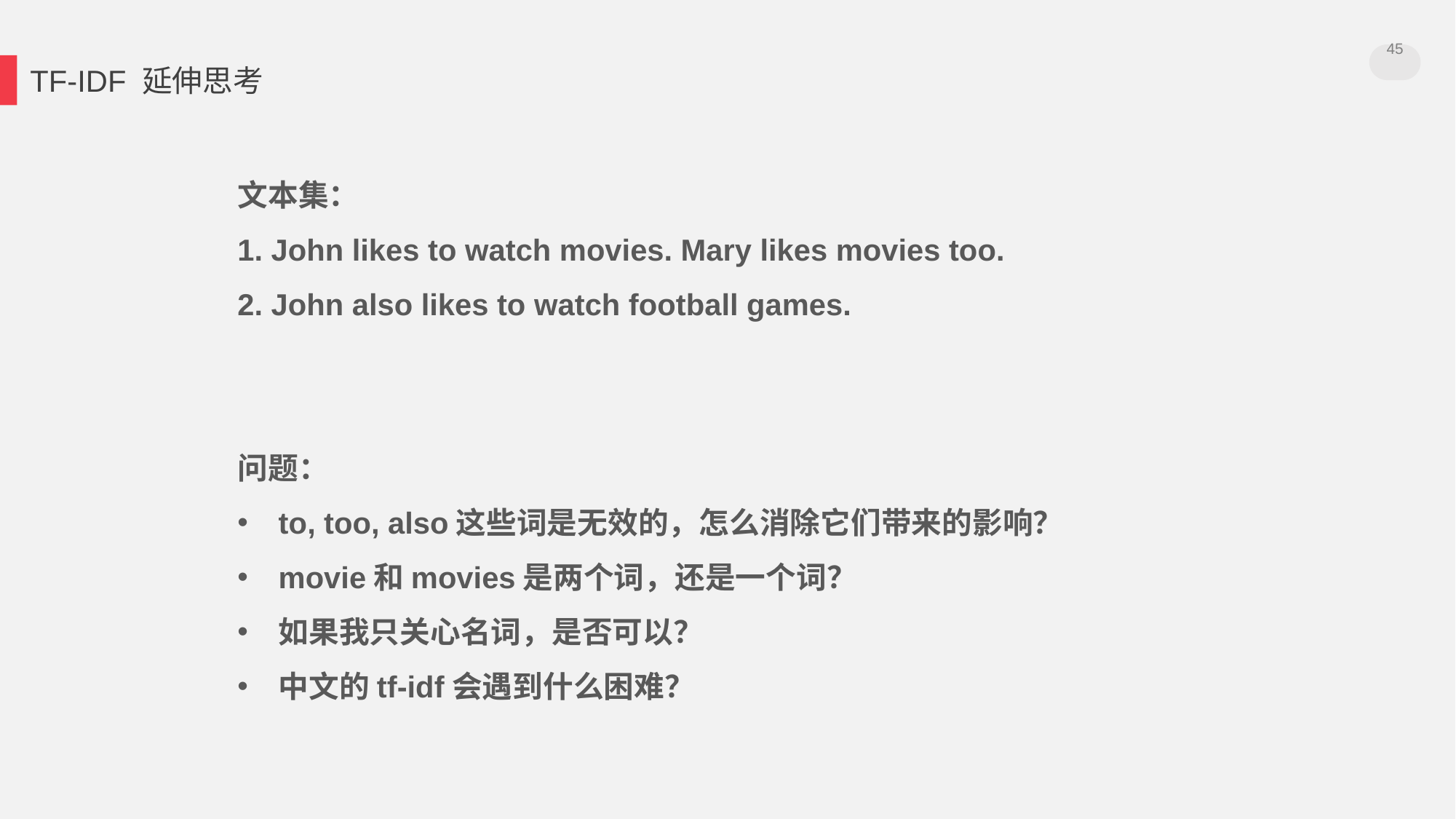

45
TF-IDF 延伸思考
文本集：
1. John likes to watch movies. Mary likes movies too.
2. John also likes to watch football games.

问题：
to, too, also这些词是无效的，怎么消除它们带来的影响？
movie和movies是两个词，还是一个词？
如果我只关心名词，是否可以？
中文的tf-idf会遇到什么困难？